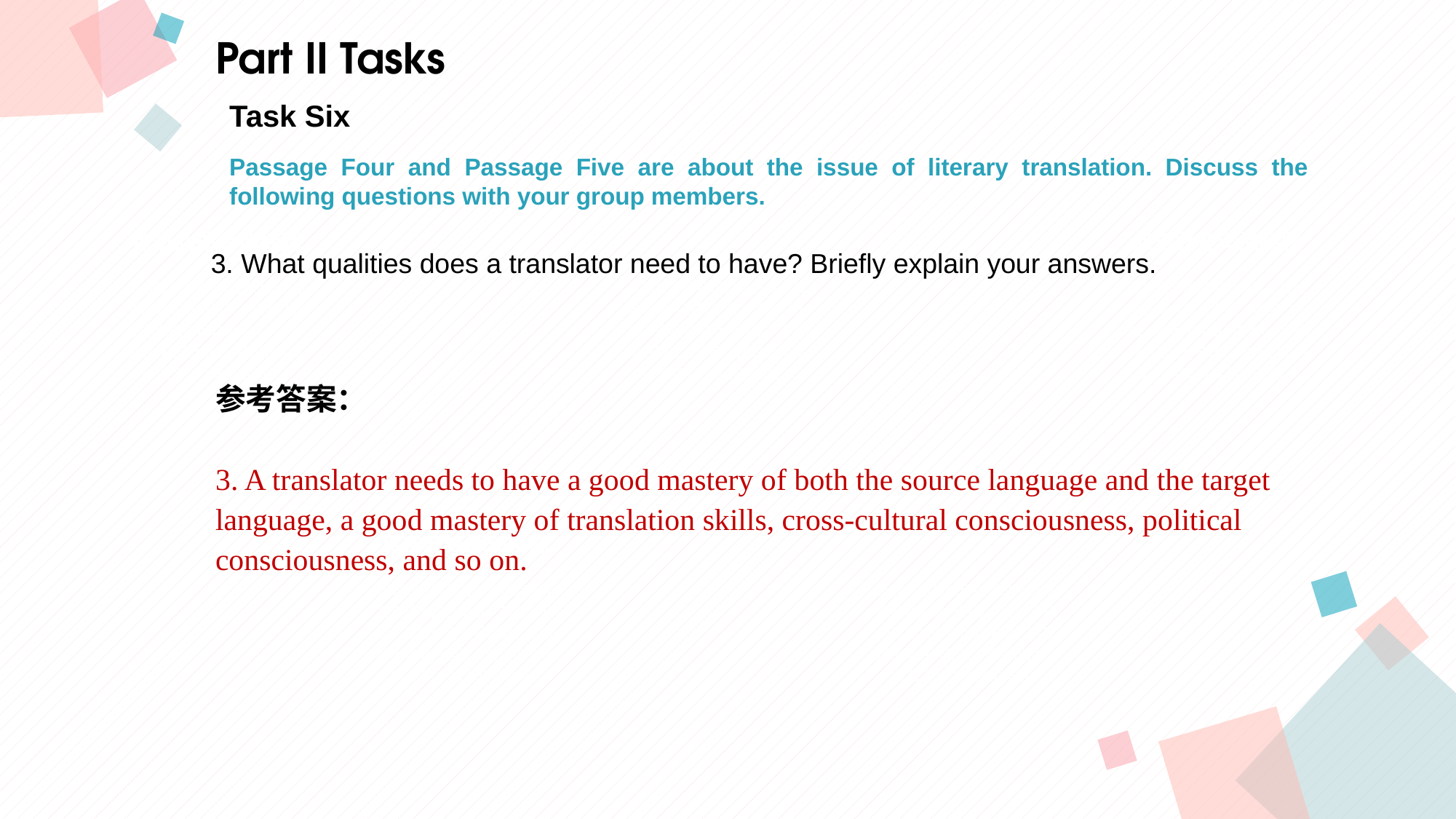

Part II Tasks
Task Six

Passage Four and Passage Five are about the issue of literary translation. Discuss the following questions with your group members.
点击此处添加标题
点击此处添加标题
3. What qualities does a translator need to have? Briefly explain your answers.
标题数字等都可以通过点击和重新输入进行更改，顶部“开始”面板中可以对字体、字号、颜色等进行修改。建议正文8-14号字，1.3倍字间距。
标题数字等都可以通过点击和重新输入进行更改，顶部“开始”面板中可以对字体、字号、颜色等进行修改。建议正文8-14号字，1.3倍字间距。
标题数字等都可以通过点击和重新输入进行更改，顶部“开始”面板中可以对字体、字号、颜色等进行修改。建议正文8-14号字，1.3倍字间距。
参考答案：

3. A translator needs to have a good mastery of both the source language and the target
language, a good mastery of translation skills, cross-cultural consciousness, political
consciousness, and so on.
点击此处添加标题
标题数字等都可以通过点击和重新输入进行更改，顶部“开始”面板中可以对字体、字号、颜色等进行修改。建议正文8-14号字，1.3倍字间距。
标题数字等都可以通过点击和重新输入进行更改，顶部“开始”面板中可以对字体、字号、颜色等进行修改。建议正文8-14号字，1.3倍字间距。